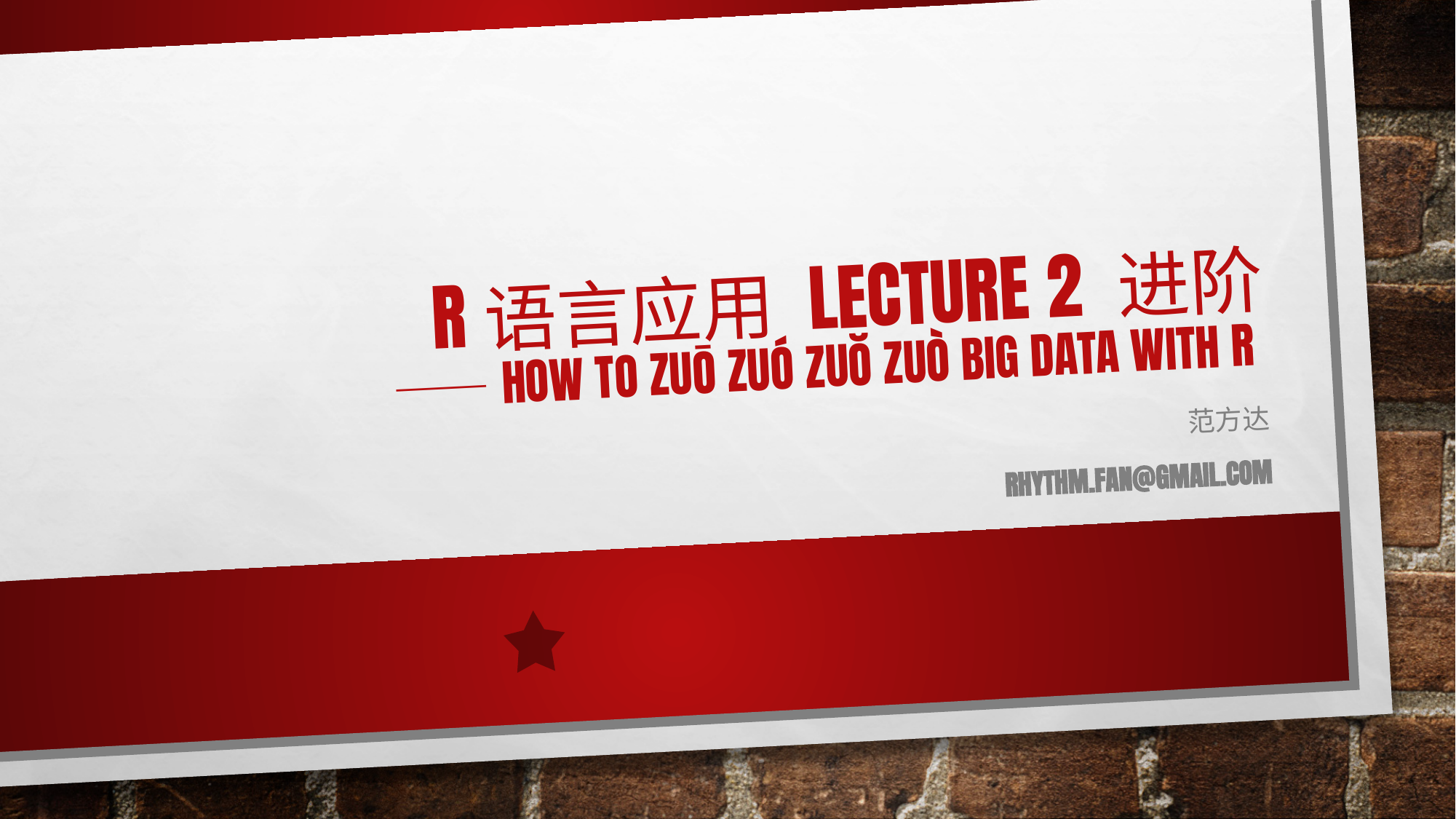

# R语言应用 Lecture 2 进阶 ——How to Zuō ZUÓ ZUŎ ZuÒ BIG data with R
范方达
rhythm.fan@gmail.com